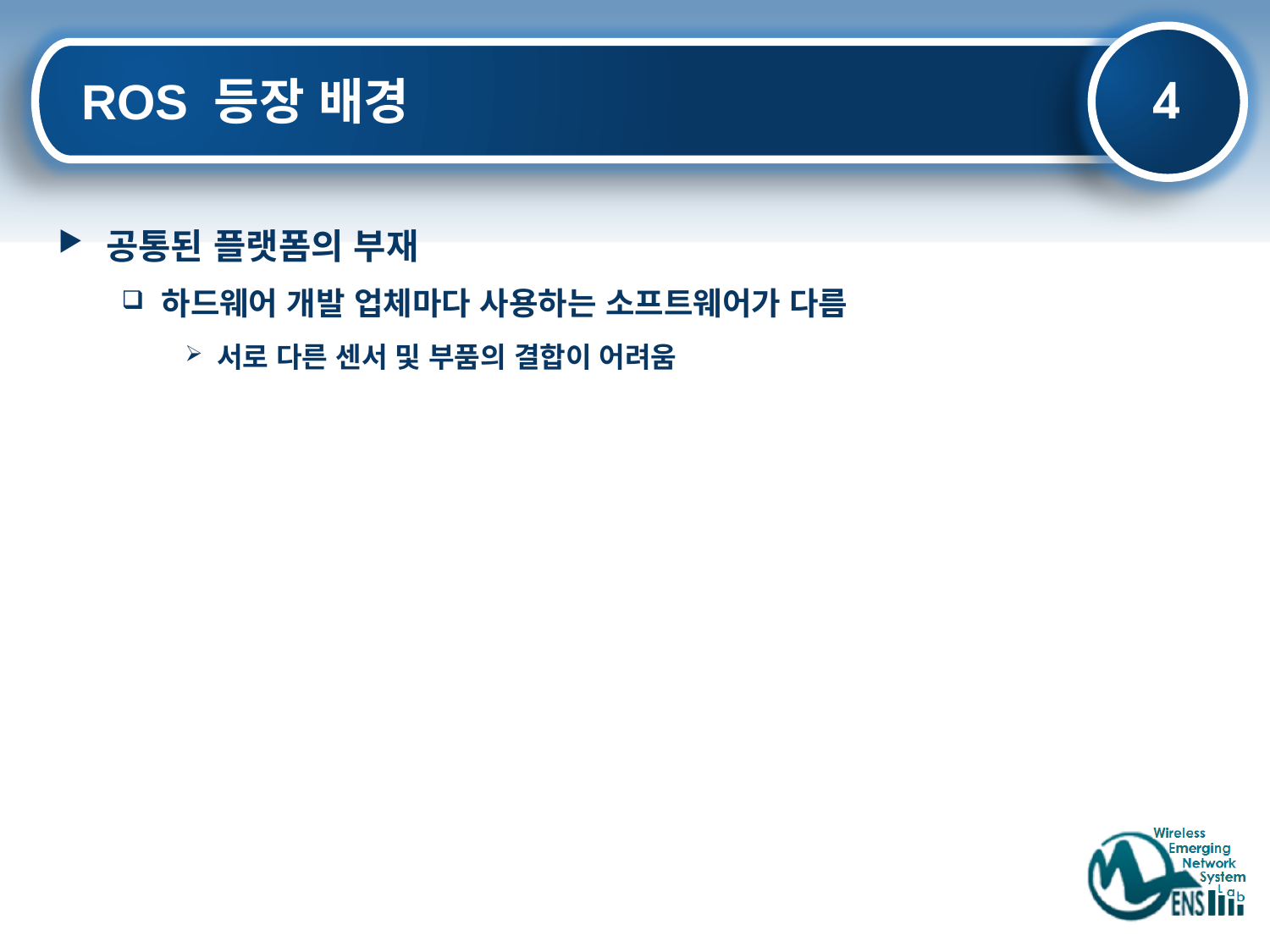

4
# ROS 등장 배경
공통된 플랫폼의 부재
하드웨어 개발 업체마다 사용하는 소프트웨어가 다름
서로 다른 센서 및 부품의 결합이 어려움